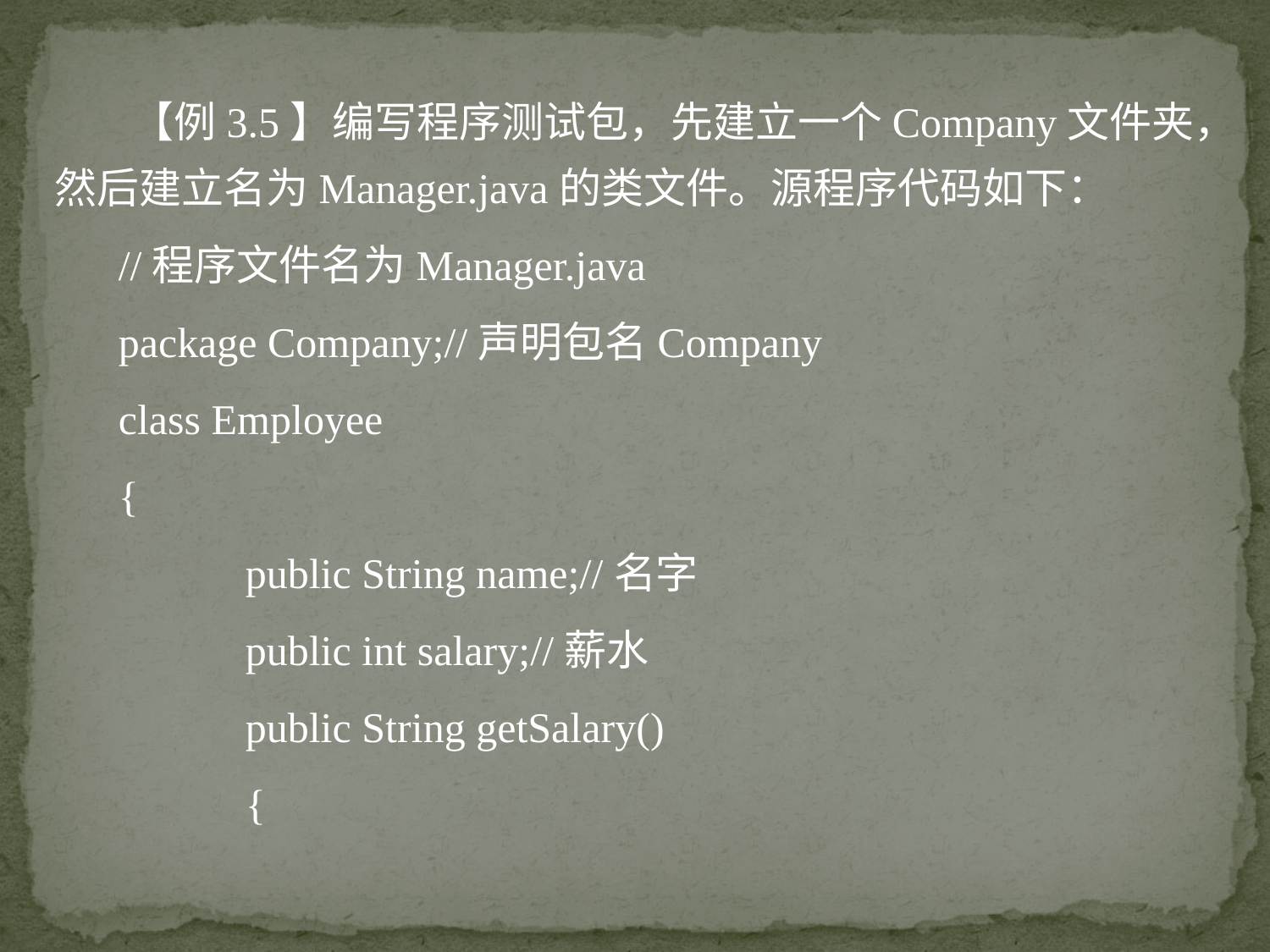

【例3.5】编写程序测试包，先建立一个Company文件夹，然后建立名为Manager.java的类文件。源程序代码如下：
//程序文件名为Manager.java
package Company;//声明包名Company
class Employee
{
	public String name;//名字
  	public int salary;//薪水
  	public String getSalary()
	{